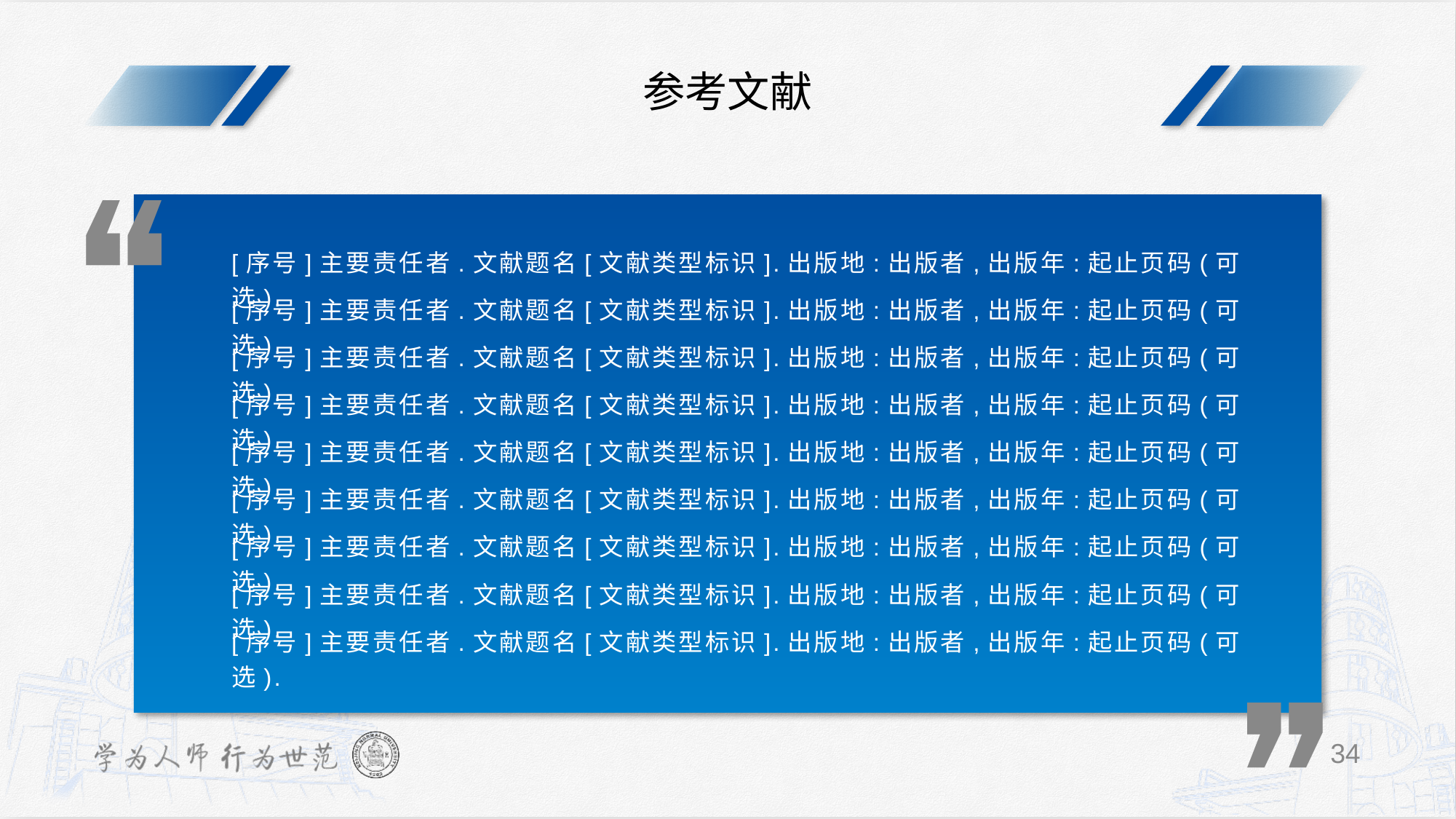

参考文献
“

[序号]主要责任者.文献题名[文献类型标识].出版地:出版者,出版年:起止页码(可选).
[序号]主要责任者.文献题名[文献类型标识].出版地:出版者,出版年:起止页码(可选).
[序号]主要责任者.文献题名[文献类型标识].出版地:出版者,出版年:起止页码(可选).
[序号]主要责任者.文献题名[文献类型标识].出版地:出版者,出版年:起止页码(可选).
[序号]主要责任者.文献题名[文献类型标识].出版地:出版者,出版年:起止页码(可选).
[序号]主要责任者.文献题名[文献类型标识].出版地:出版者,出版年:起止页码(可选).
[序号]主要责任者.文献题名[文献类型标识].出版地:出版者,出版年:起止页码(可选).
[序号]主要责任者.文献题名[文献类型标识].出版地:出版者,出版年:起止页码(可选).
”
[序号]主要责任者.文献题名[文献类型标识].出版地:出版者,出版年:起止页码(可选).